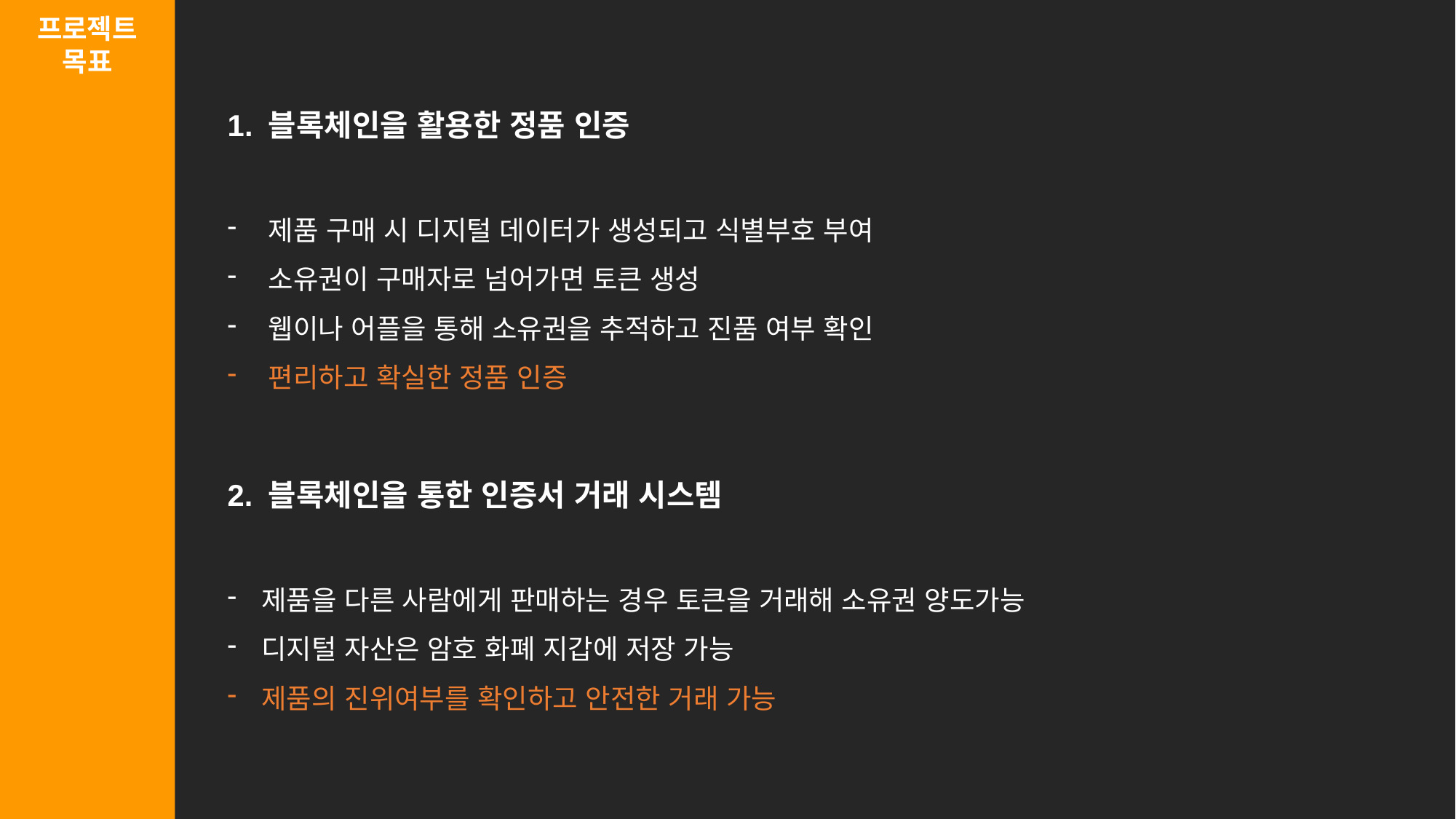

프로젝트
목표
1. 블록체인을 활용한 정품 인증

제품 구매 시 디지털 데이터가 생성되고 식별부호 부여
소유권이 구매자로 넘어가면 토큰 생성
웹이나 어플을 통해 소유권을 추적하고 진품 여부 확인
편리하고 확실한 정품 인증
2. 블록체인을 통한 인증서 거래 시스템

제품을 다른 사람에게 판매하는 경우 토큰을 거래해 소유권 양도가능
디지털 자산은 암호 화폐 지갑에 저장 가능
제품의 진위여부를 확인하고 안전한 거래 가능